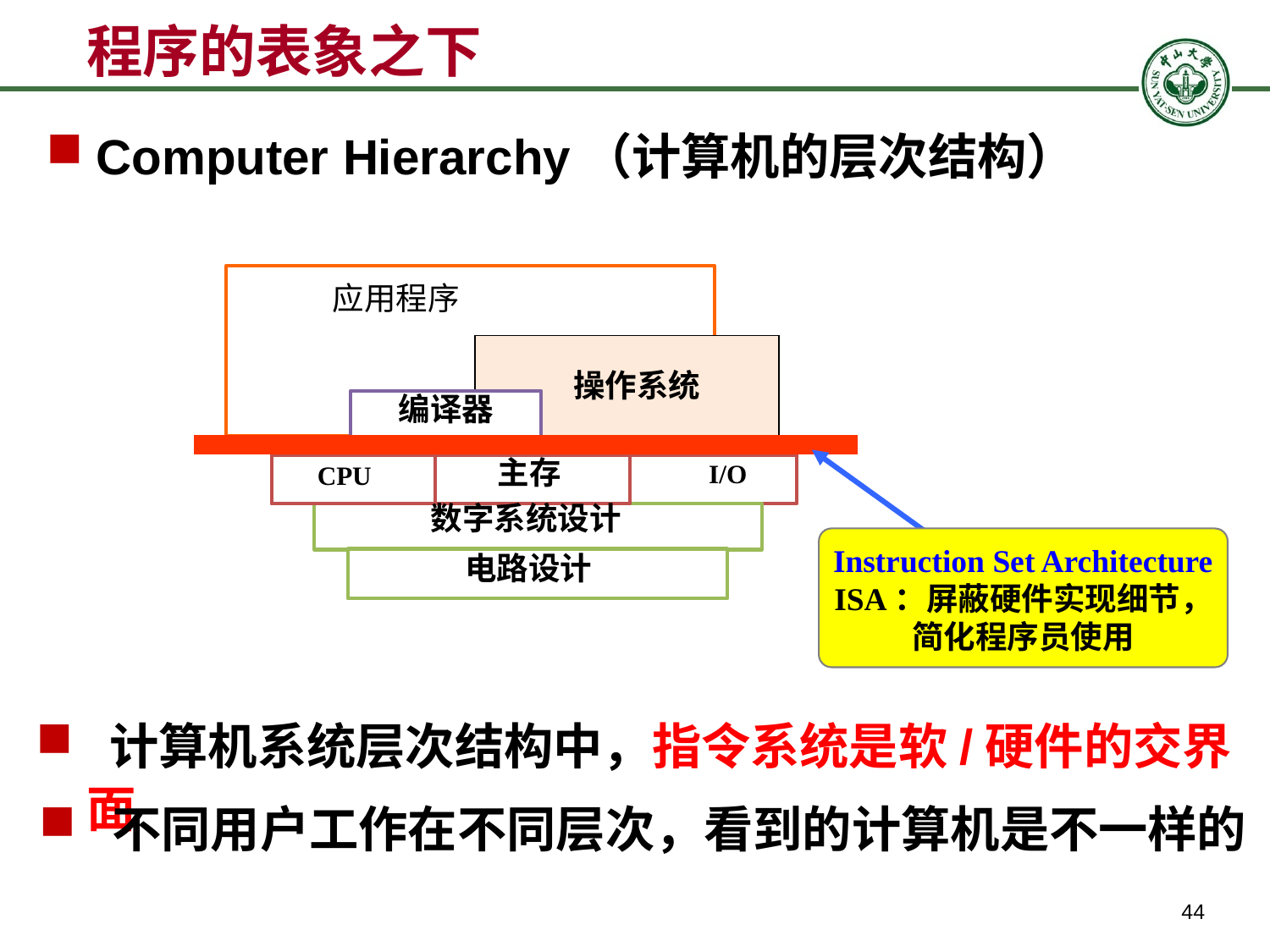

# 程序的表象之下
Computer Hierarchy（计算机的层次结构）

应用程序

操作系统
编译器

主存
I/O

CPU
数字系统设计

电路设计

Instruction Set Architecture
ISA：屏蔽硬件实现细节，
简化程序员使用
 计算机系统层次结构中，指令系统是软/硬件的交界面
 不同用户工作在不同层次，看到的计算机是不一样的